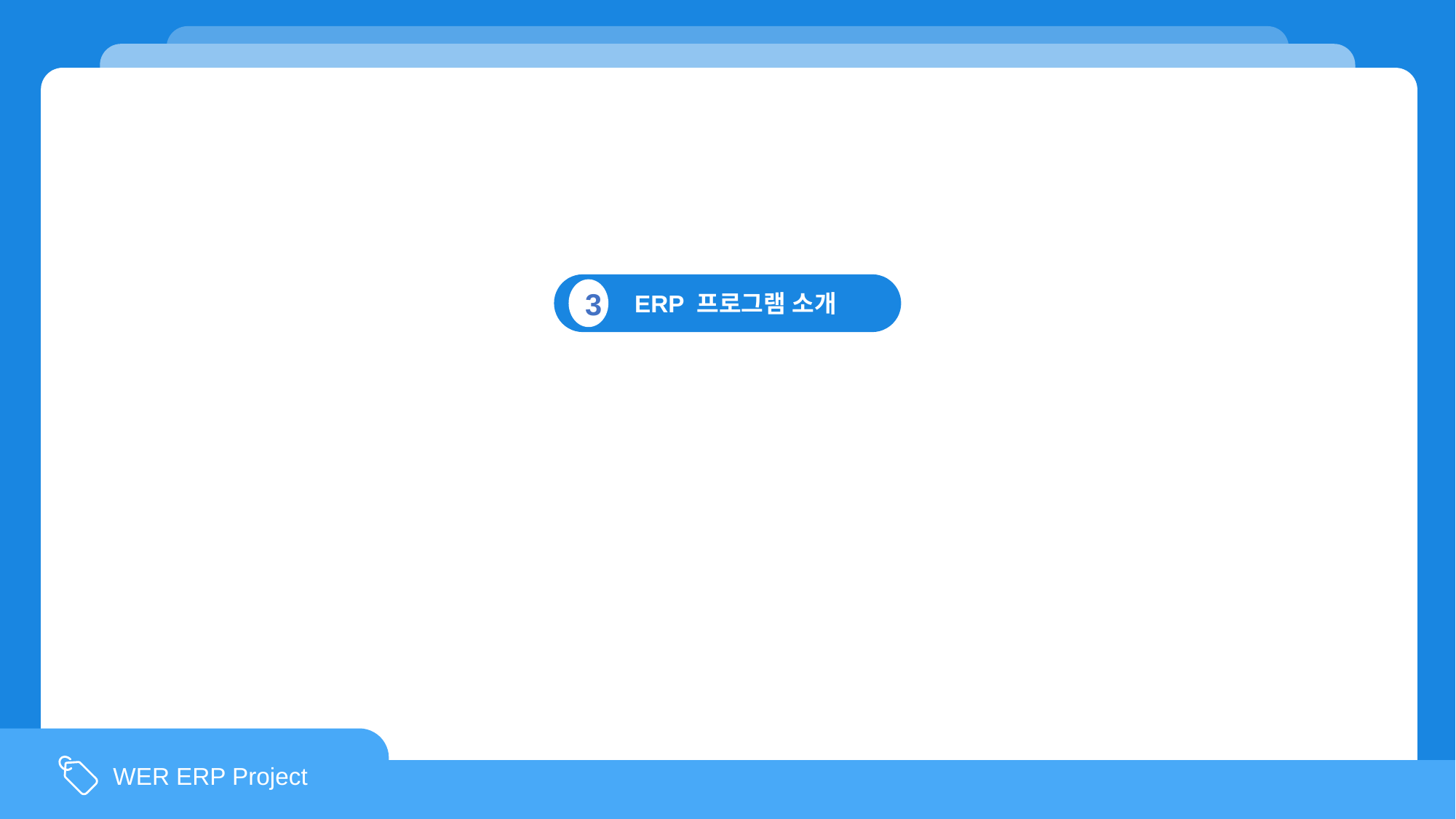

`
 ERP 프로그램 소개
3

WER ERP Project